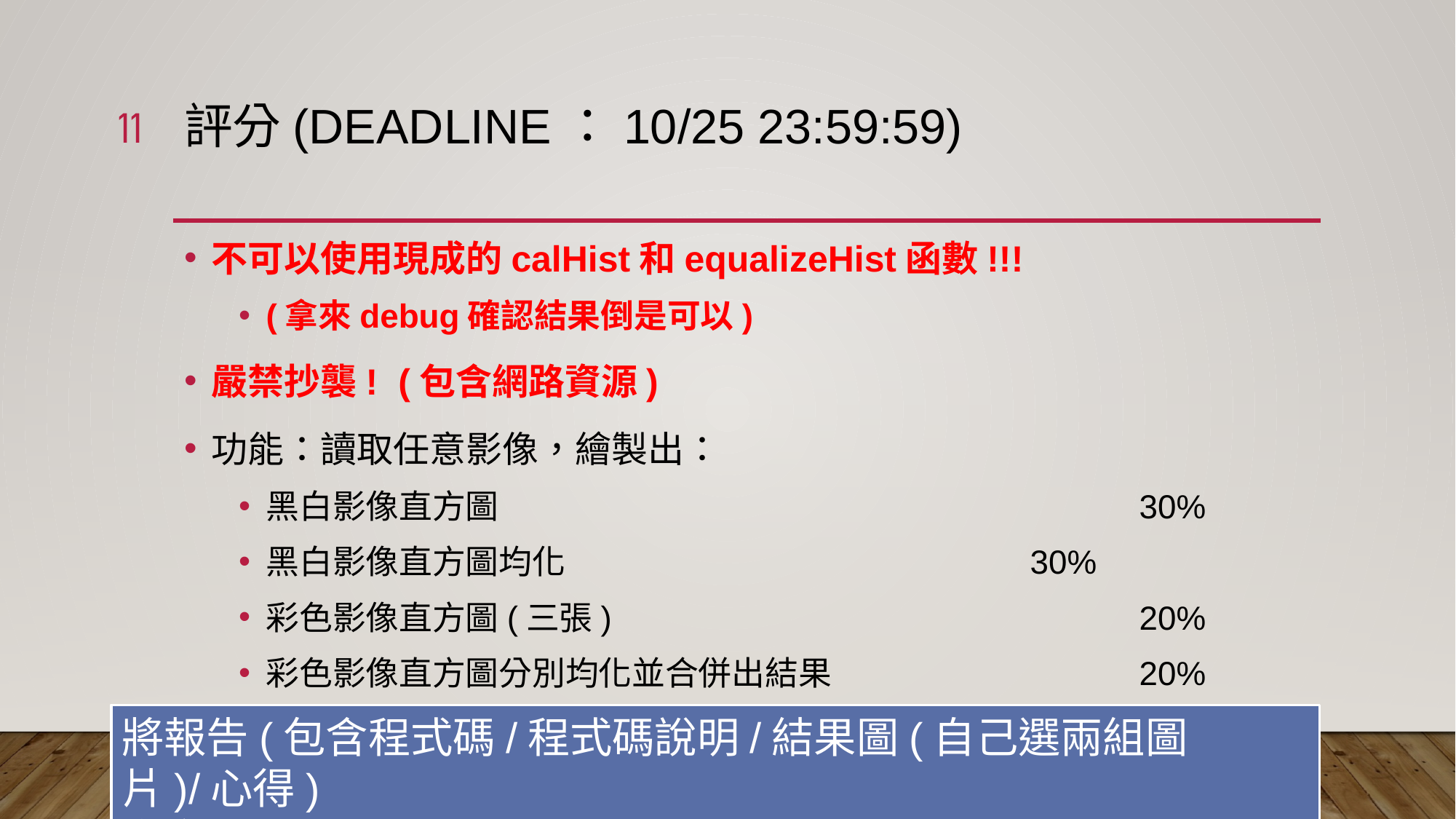

11
# 評分(DeadLine：10/25 23:59:59)
不可以使用現成的calHist和equalizeHist函數!!!
(拿來debug確認結果倒是可以)
嚴禁抄襲!  (包含網路資源)
功能：讀取任意影像，繪製出：
黑白影像直方圖						30%
黑白影像直方圖均化					30%
彩色影像直方圖(三張)					20%
彩色影像直方圖分別均化並合併出結果			20%

將報告(包含程式碼/程式碼說明/結果圖(自己選兩組圖片)/心得)
繳交至ilearn2